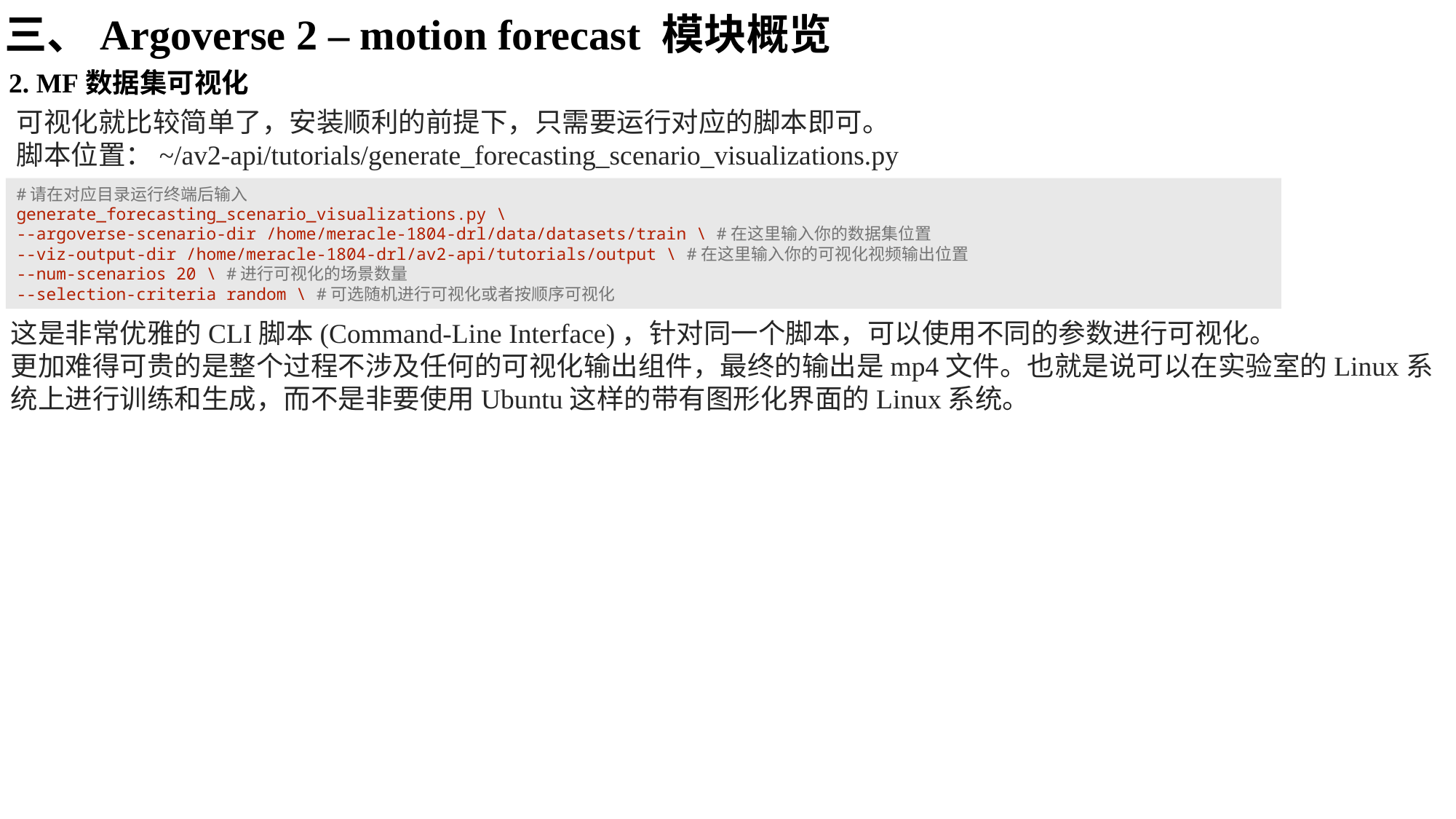

三、Argoverse 2 – motion forecast 模块概览
2. MF数据集可视化
可视化就比较简单了，安装顺利的前提下，只需要运行对应的脚本即可。
脚本位置：~/av2-api/tutorials/generate_forecasting_scenario_visualizations.py

#请在对应目录运行终端后输入
generate_forecasting_scenario_visualizations.py \
--argoverse-scenario-dir /home/meracle-1804-drl/data/datasets/train \ #在这里输入你的数据集位置
--viz-output-dir /home/meracle-1804-drl/av2-api/tutorials/output \ #在这里输入你的可视化视频输出位置
--num-scenarios 20 \ #进行可视化的场景数量
--selection-criteria random \ #可选随机进行可视化或者按顺序可视化
这是非常优雅的CLI脚本(Command-Line Interface)，针对同一个脚本，可以使用不同的参数进行可视化。
更加难得可贵的是整个过程不涉及任何的可视化输出组件，最终的输出是mp4文件。也就是说可以在实验室的Linux系统上进行训练和生成，而不是非要使用Ubuntu这样的带有图形化界面的Linux系统。